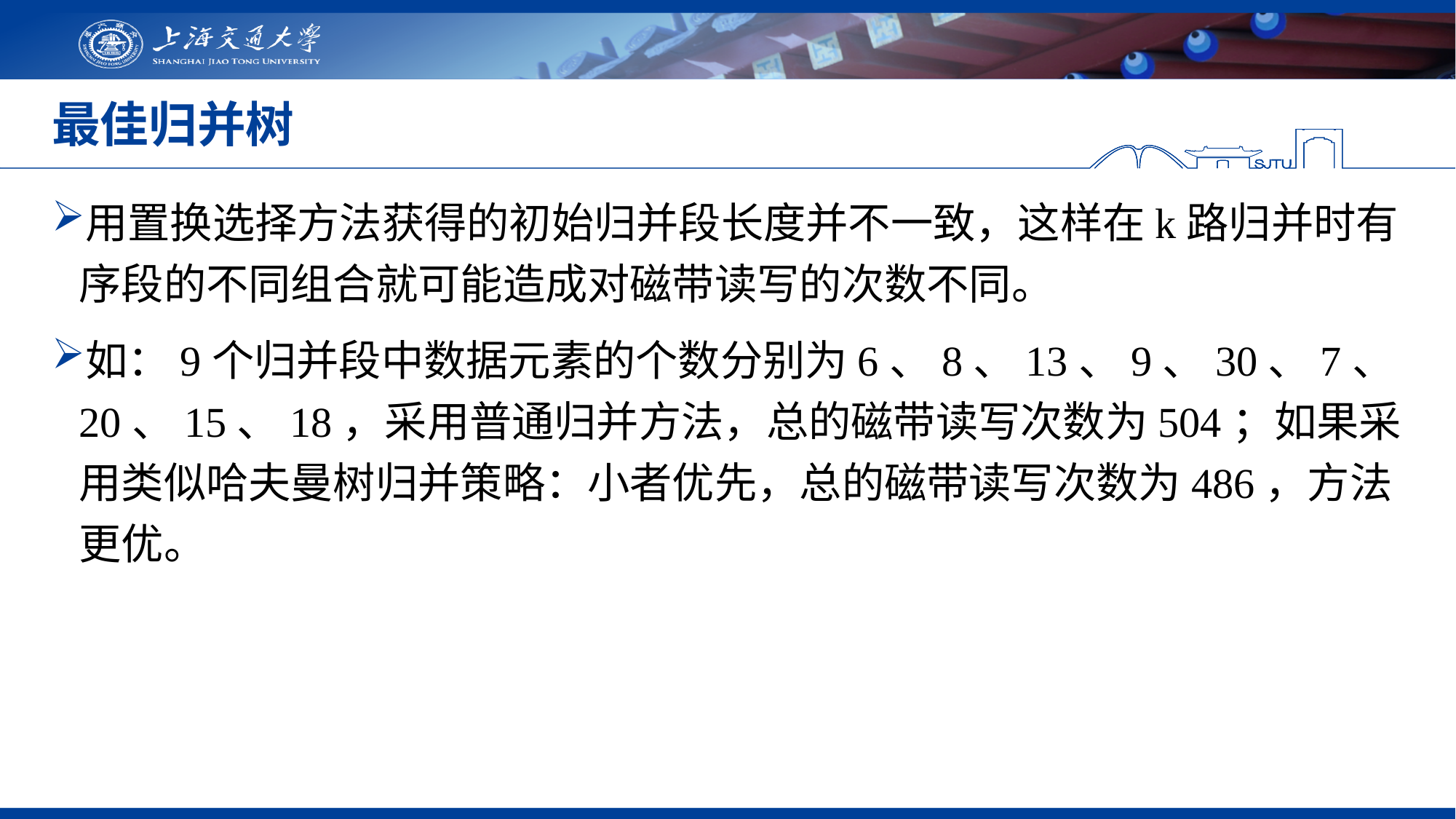

# 最佳归并树
用置换选择方法获得的初始归并段长度并不一致，这样在k路归并时有序段的不同组合就可能造成对磁带读写的次数不同。
如：9个归并段中数据元素的个数分别为6、8、13、9、30、7、20、15、18，采用普通归并方法，总的磁带读写次数为504；如果采用类似哈夫曼树归并策略：小者优先，总的磁带读写次数为486，方法更优。